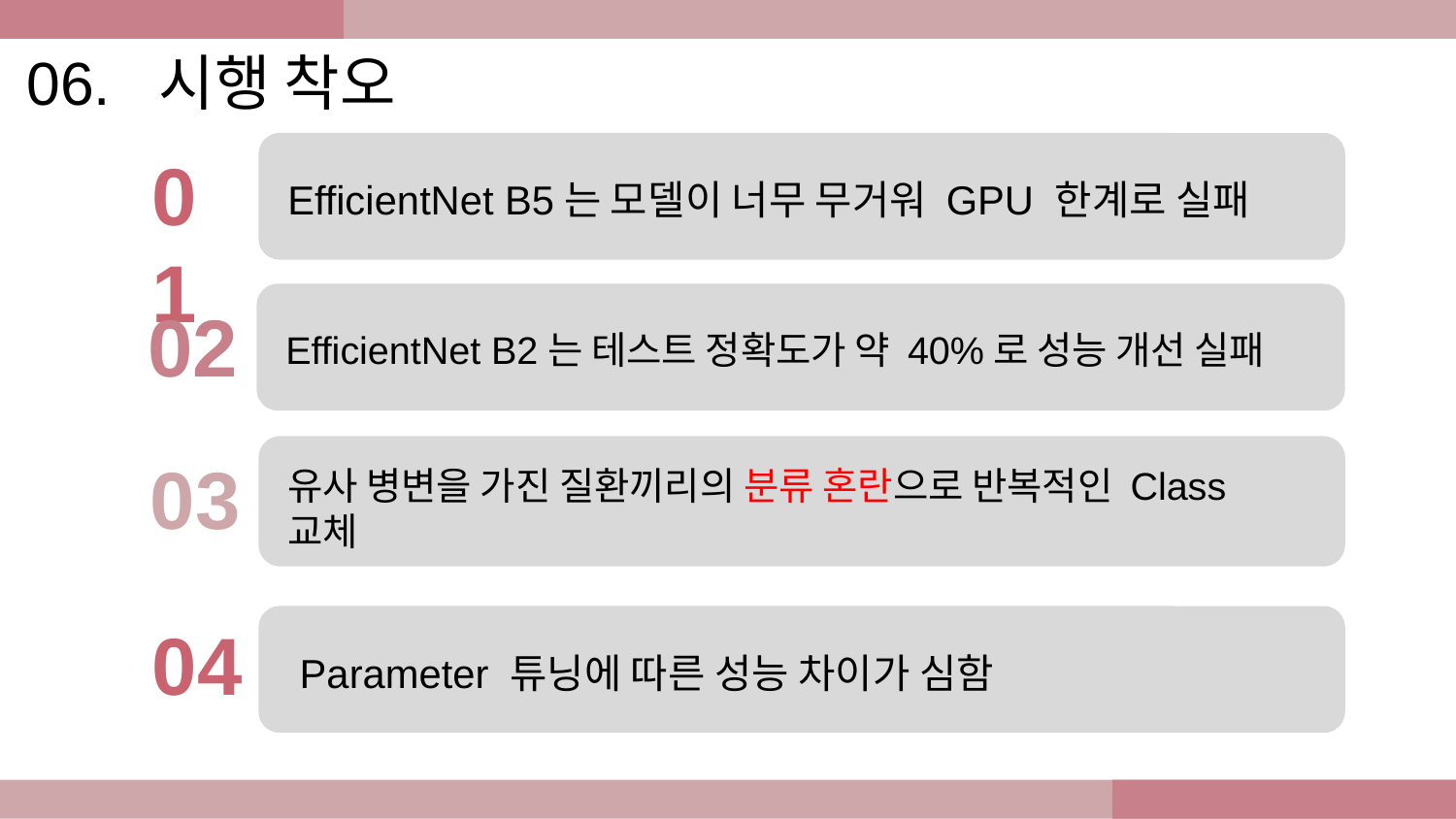

EfficientNet B2는 테스트 정확도가 약 40%로 성능 개선 실패
유사 병변을 가진 질환끼리의 분류 혼란으로 반복적인 Class 교체
Parameter 튜닝에 따른 성능 차이가 심함

06.  시행 착오
01

EfficientNet B5는 모델이 너무 무거워 GPU 한계로 실패
02

EfficientNet B2는 테스트 정확도가 약 40%로 성능 개선 실패
03

유사 병변을 가진 질환끼리의 분류 혼란으로 반복적인 Class 교체
04

Parameter 튜닝에 따른 성능 차이가 심함